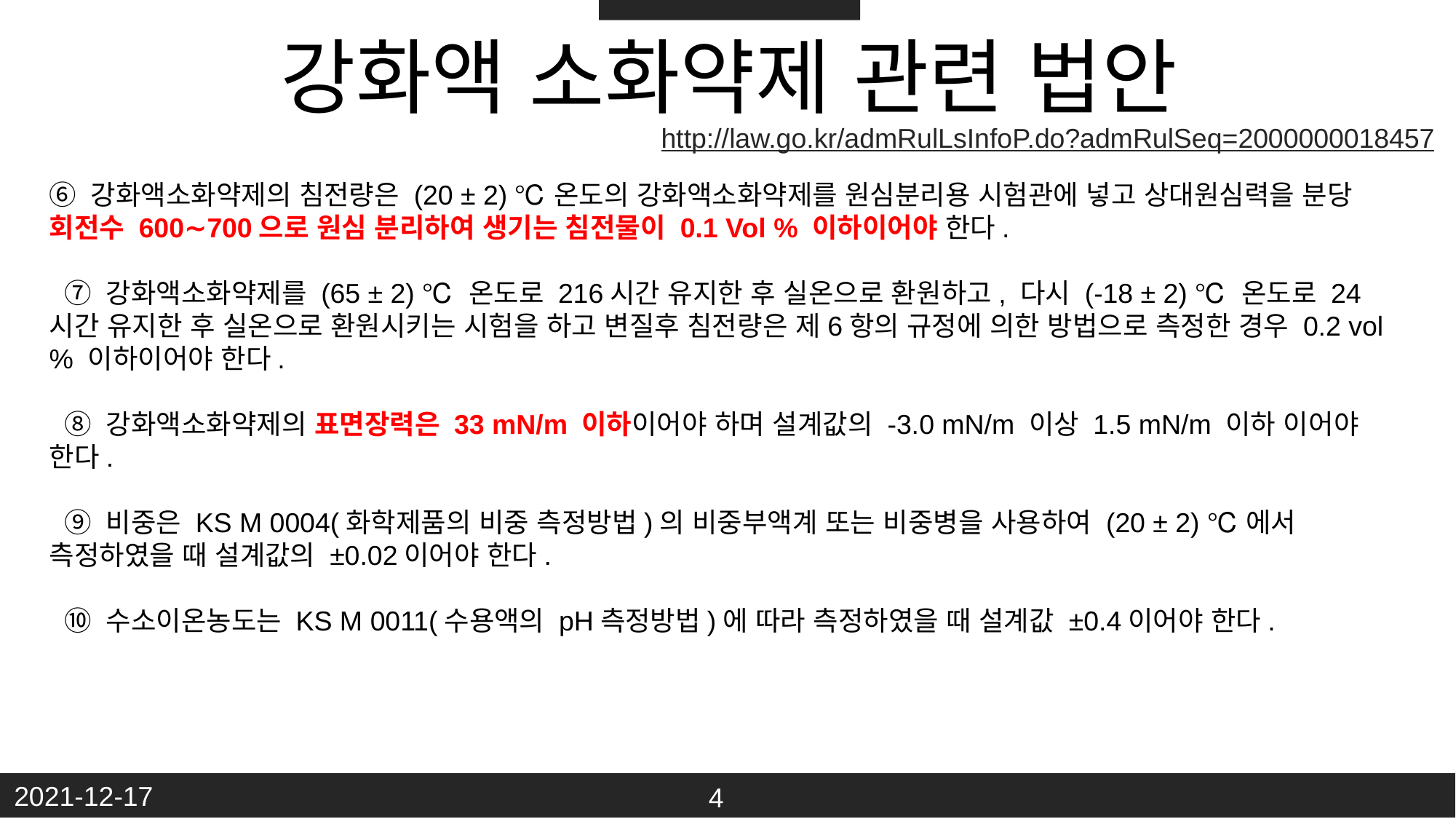

강화액 소화약제 관련 법안
http://law.go.kr/admRulLsInfoP.do?admRulSeq=2000000018457
⑥ 강화액소화약제의 침전량은 (20 ± 2) ℃온도의 강화액소화약제를 원심분리용 시험관에 넣고 상대원심력을 분당 회전수 600∼700으로 원심 분리하여 생기는 침전물이 0.1 Vol % 이하이어야 한다.

  ⑦ 강화액소화약제를 (65 ± 2) ℃ 온도로 216시간 유지한 후 실온으로 환원하고, 다시 (-18 ± 2) ℃ 온도로 24시간 유지한 후 실온으로 환원시키는 시험을 하고 변질후 침전량은 제6항의 규정에 의한 방법으로 측정한 경우 0.2 vol % 이하이어야 한다.

  ⑧ 강화액소화약제의 표면장력은 33 mN/m 이하이어야 하며 설계값의 -3.0 mN/m 이상 1.5 mN/m 이하 이어야 한다.

  ⑨ 비중은 KS M 0004(화학제품의 비중 측정방법)의 비중부액계 또는 비중병을 사용하여 (20 ± 2) ℃에서 측정하였을 때 설계값의 ±0.02이어야 한다.

  ⑩ 수소이온농도는 KS M 0011(수용액의 pH측정방법)에 따라 측정하였을 때 설계값 ±0.4이어야 한다.